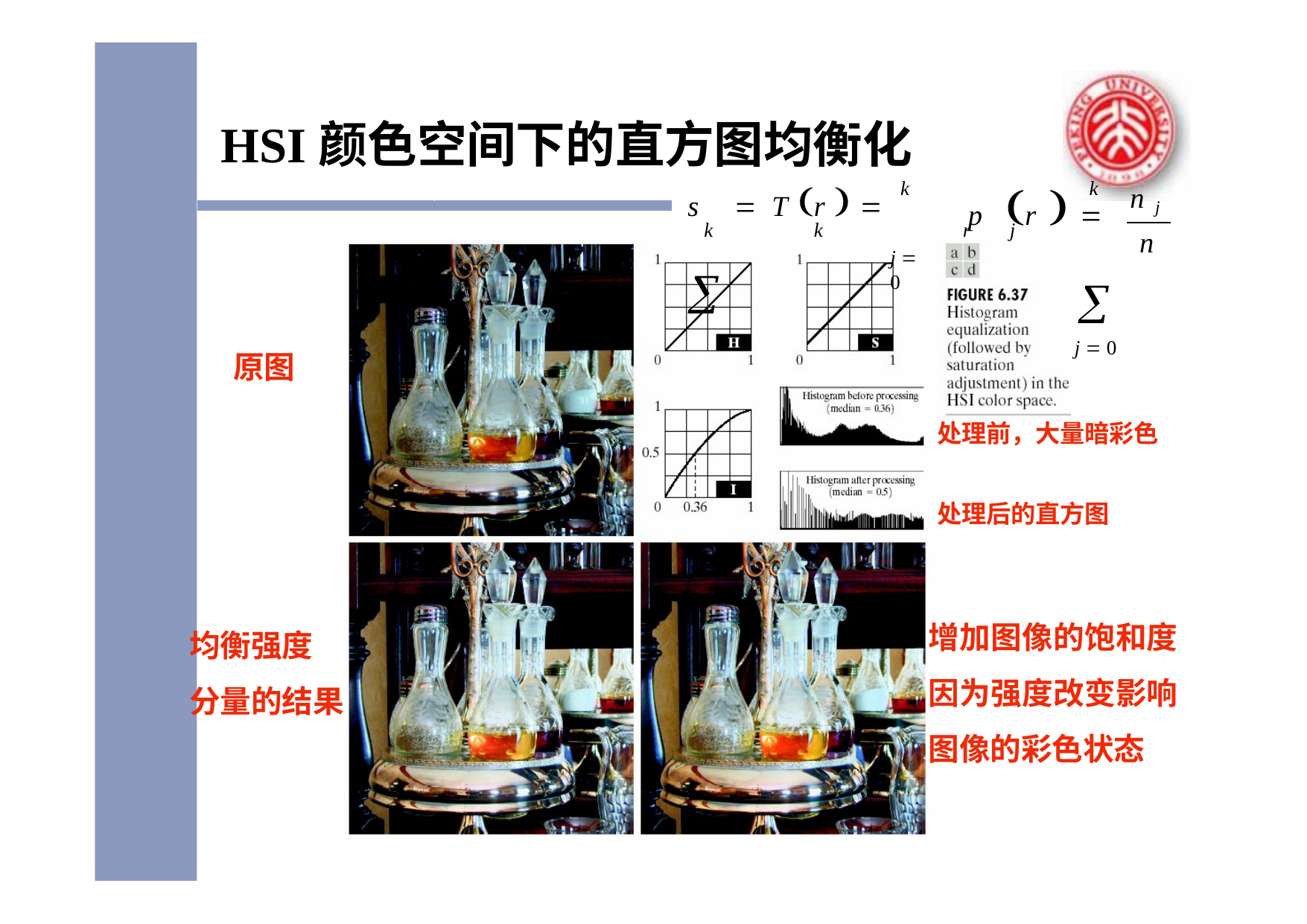

# HSI颜色空间下的直方图均衡化
k
k
s	=  T (r	) =  ∑
p	(r	) =  ∑
j = 0
n j

k	k
r	j

n

j = 0
原图
处理前，大量暗彩色

处理后的直方图
增加图像的饱和度 因为强度改变影响 图像的彩色状态
均衡强度 分量的结果